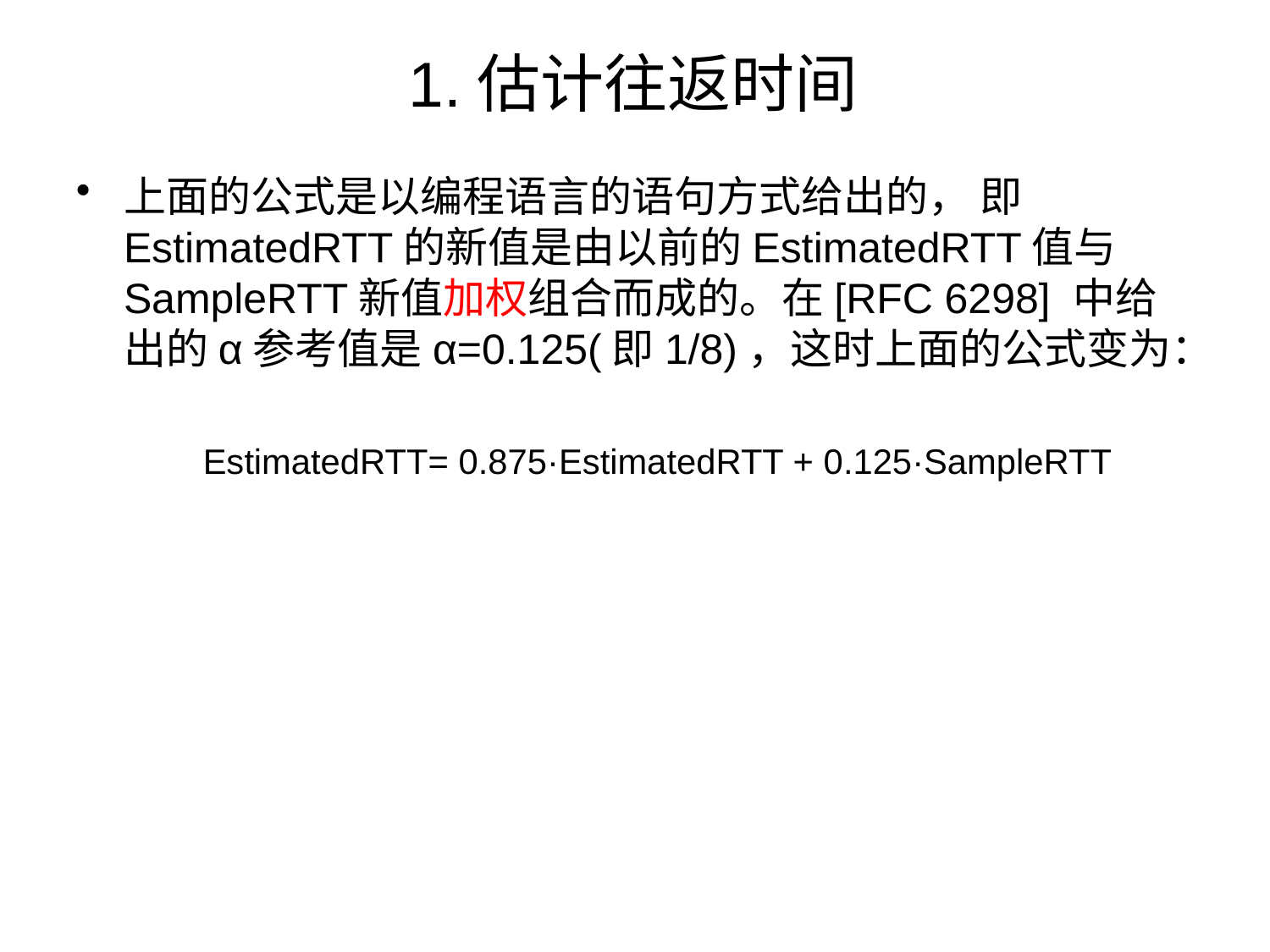

# 1.估计往返时间
上面的公式是以编程语言的语句方式给出的， 即EstimatedRTT的新值是由以前的EstimatedRTT值与SampleRTT新值加权组合而成的。在[RFC 6298] 中给出的α参考值是α=0.125(即1/8)，这时上面的公式变为：

	EstimatedRTT= 0.875·EstimatedRTT + 0.125·SampleRTT